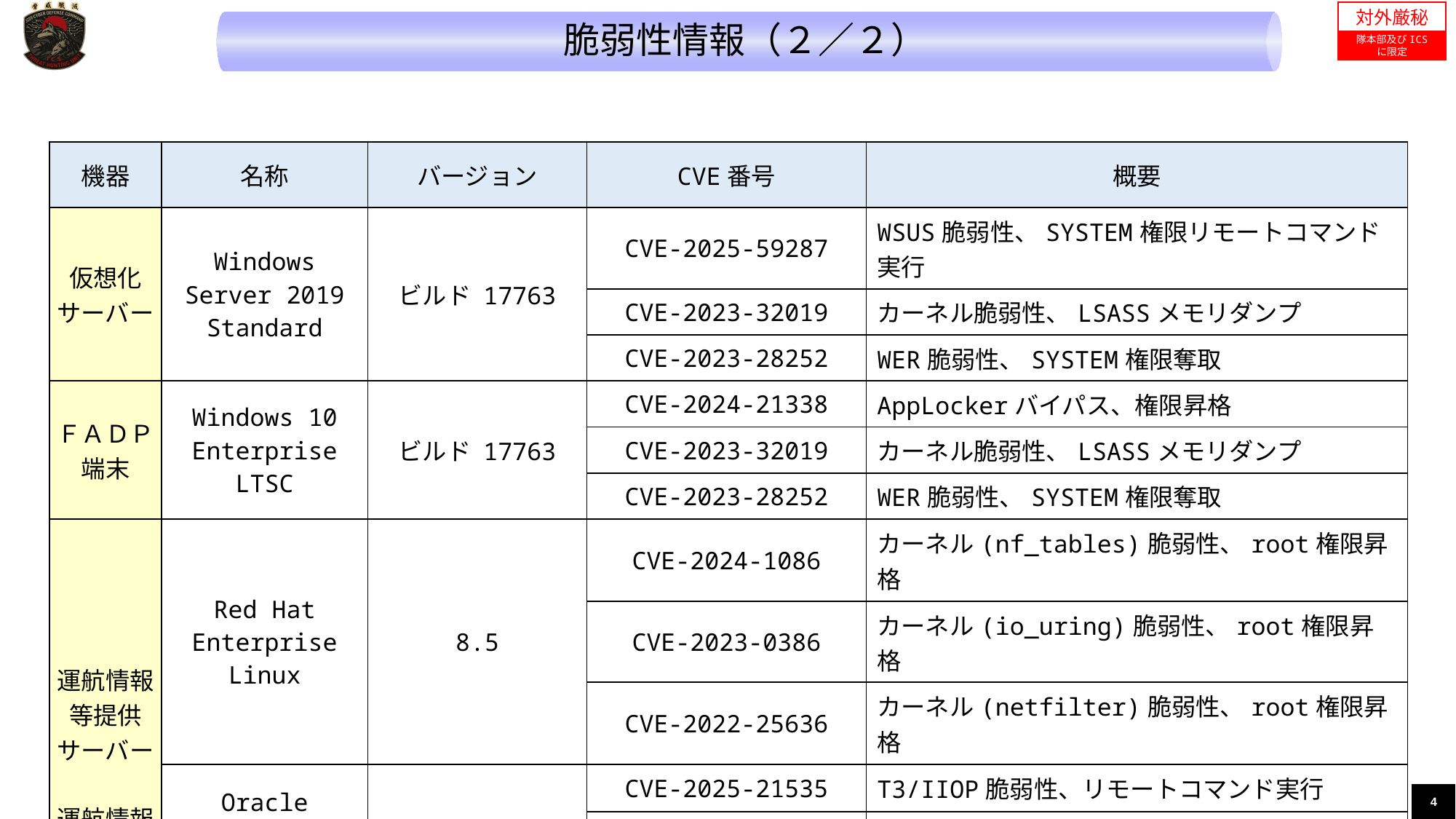

対外厳秘
隊本部及びICS
に限定
脆弱性情報（２／２）
| 機器 | 名称 | バージョン | CVE番号 | 概要 |
| --- | --- | --- | --- | --- |
| 仮想化サーバー | Windows Server 2019 Standard | ビルド 17763 | CVE-2025-59287 | WSUS脆弱性、SYSTEM権限リモートコマンド実行 |
|  |  |  | CVE-2023-32019 | カーネル脆弱性、LSASSメモリダンプ |
|  |  |  | CVE-2023-28252 | WER脆弱性、SYSTEM権限奪取 |
| ＦＡＤＰ端末 | Windows 10 Enterprise LTSC | ビルド 17763 | CVE-2024-21338 | AppLockerバイパス、権限昇格 |
|  |  |  | CVE-2023-32019 | カーネル脆弱性、LSASSメモリダンプ |
|  |  |  | CVE-2023-28252 | WER脆弱性、SYSTEM権限奪取 |
| 運航情報等提供サーバー 運航情報等ＤＢサーバー | Red Hat Enterprise Linux | 8.5 | CVE-2024-1086 | カーネル(nf\_tables)脆弱性、root権限昇格 |
|  |  |  | CVE-2023-0386 | カーネル(io\_uring)脆弱性、root権限昇格 |
|  |  |  | CVE-2022-25636 | カーネル(netfilter)脆弱性、root権限昇格 |
|  | Oracle WebLogic Server | 14.1.1 | CVE-2025-21535 | T3/IIOP脆弱性、リモートコマンド実行 |
|  |  |  | CVE-2023-21931 | 逆シリアライズ脆弱性、任意コマンド実行 |
|  |  |  | CVE-2023-21839 | T3/IIOP情報漏洩、リモートコマンド実行 |
|  | Oracle Database 19c Standard Edition 2 | 19.0.0.0.0 | CVE-2025-21181 | TNS脆弱性、リモートコマンド実行 |
|  |  |  | CVE-2024-21120 | XDB HTTP脆弱性、リモートコマンド実行 |
|  |  |  | CVE-2023-22081 | JITコンパイラ脆弱性、リモートコマンド実行 |